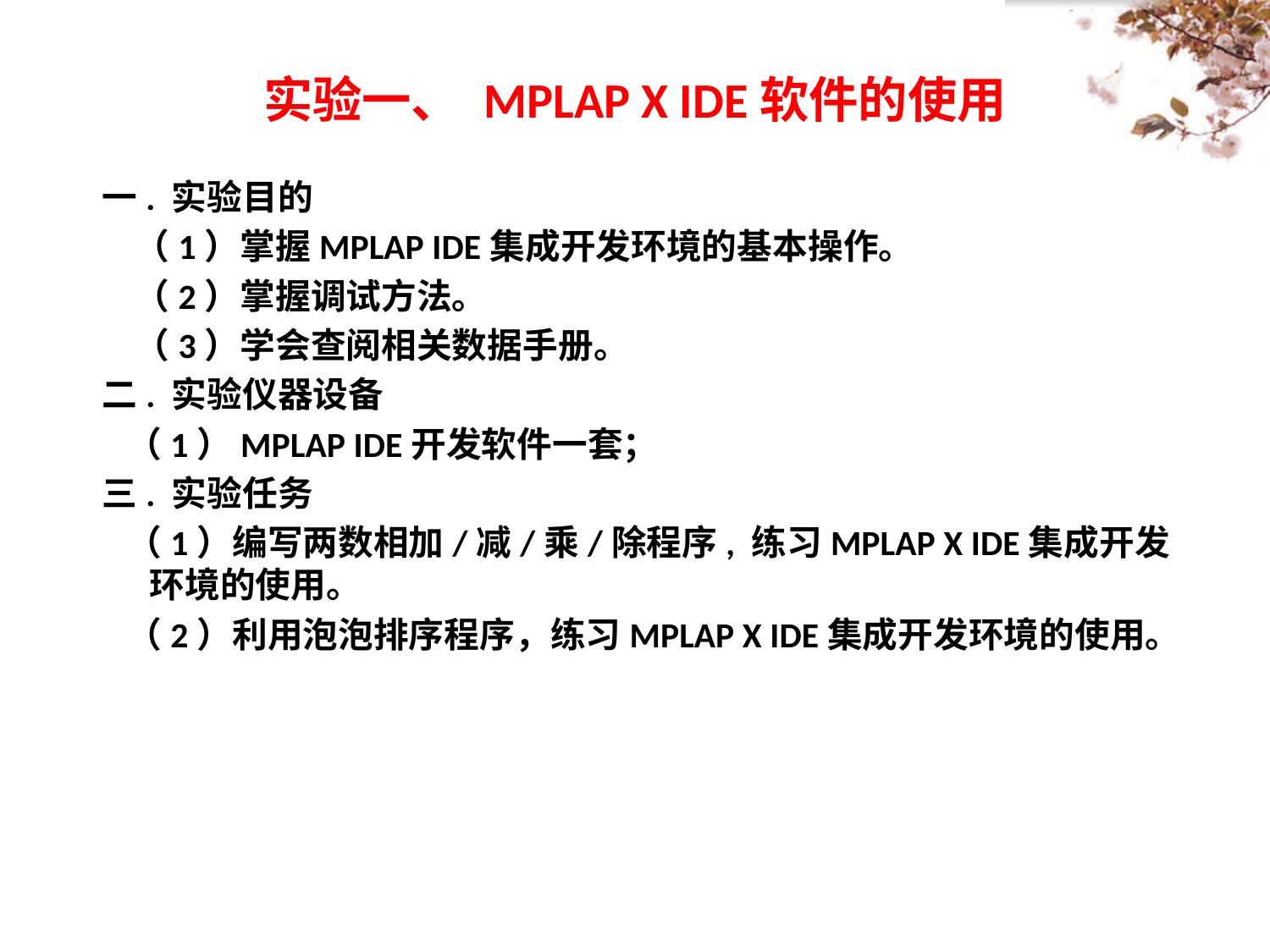

# 实验一、 MPLAP X IDE软件的使用
一. 实验目的
   （1）掌握MPLAP IDE集成开发环境的基本操作。
   （2）掌握调试方法。
   （3）学会查阅相关数据手册。
二. 实验仪器设备
  （1）MPLAP IDE开发软件一套；
三. 实验任务
  （1）编写两数相加/减/乘/除程序, 练习MPLAP X IDE集成开发环境的使用。
  （2）利用泡泡排序程序，练习MPLAP X IDE集成开发环境的使用。